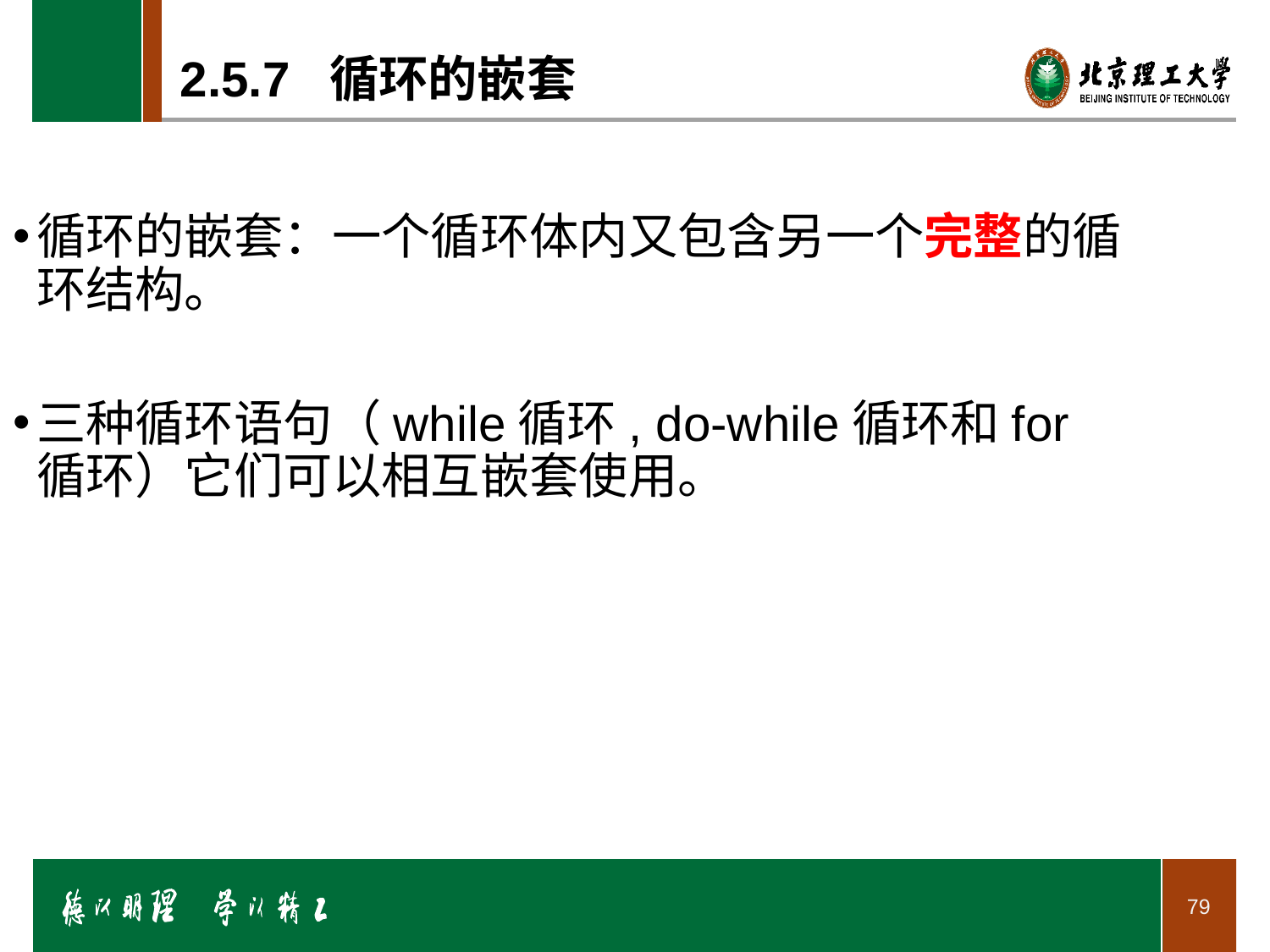

# 2.5.7  循环的嵌套
循环的嵌套：一个循环体内又包含另一个完整的循环结构。

三种循环语句（while循环, do-while循环和for循环）它们可以相互嵌套使用。